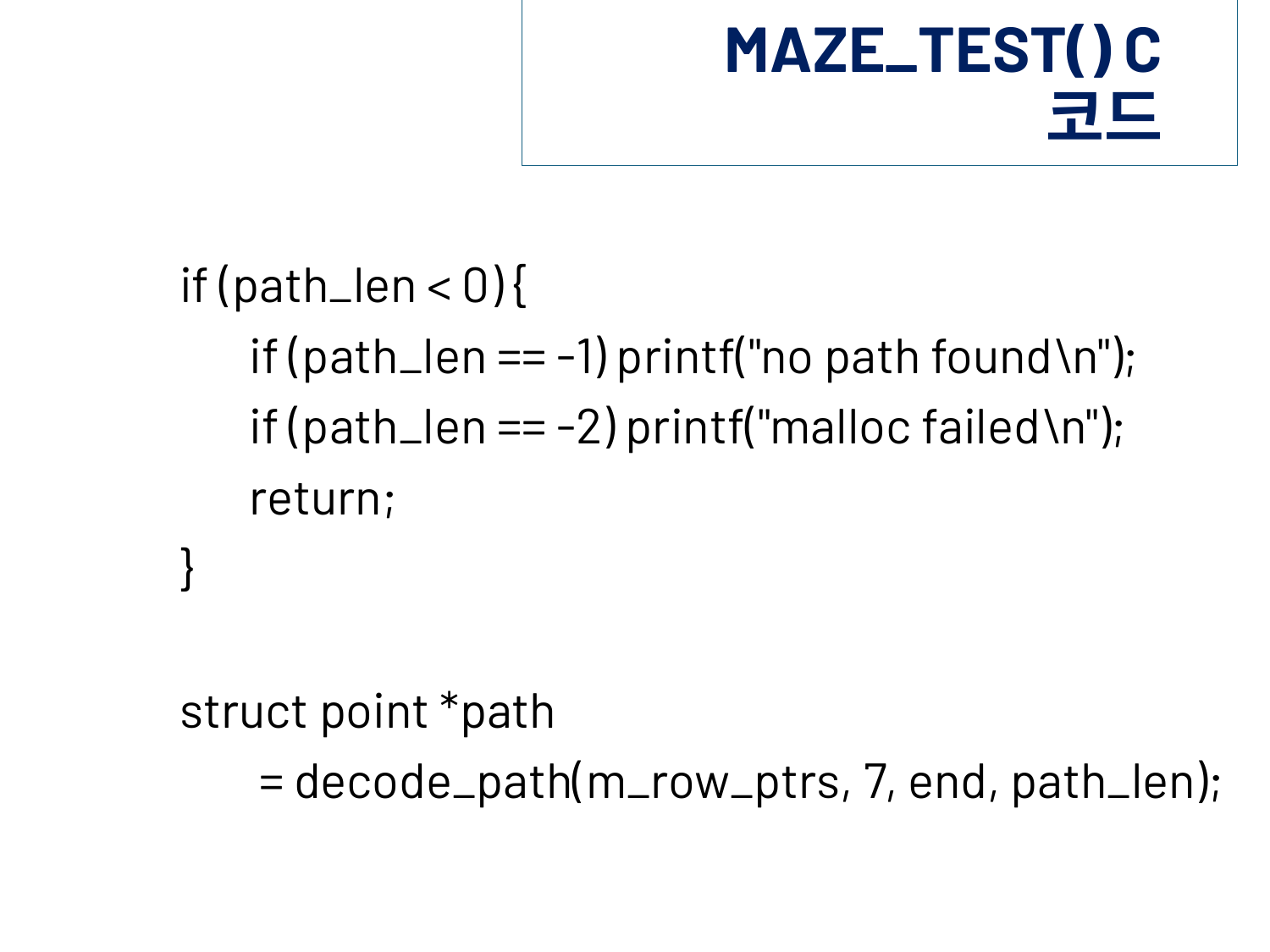

# MAZE_TEST() C 코드
        if (path_len < 0) {
               if (path_len == -1) printf("no path found\n");
               if (path_len == -2) printf("malloc failed\n");
               return;
        }

        struct point *path
                = decode_path(m_row_ptrs, 7, end, path_len);